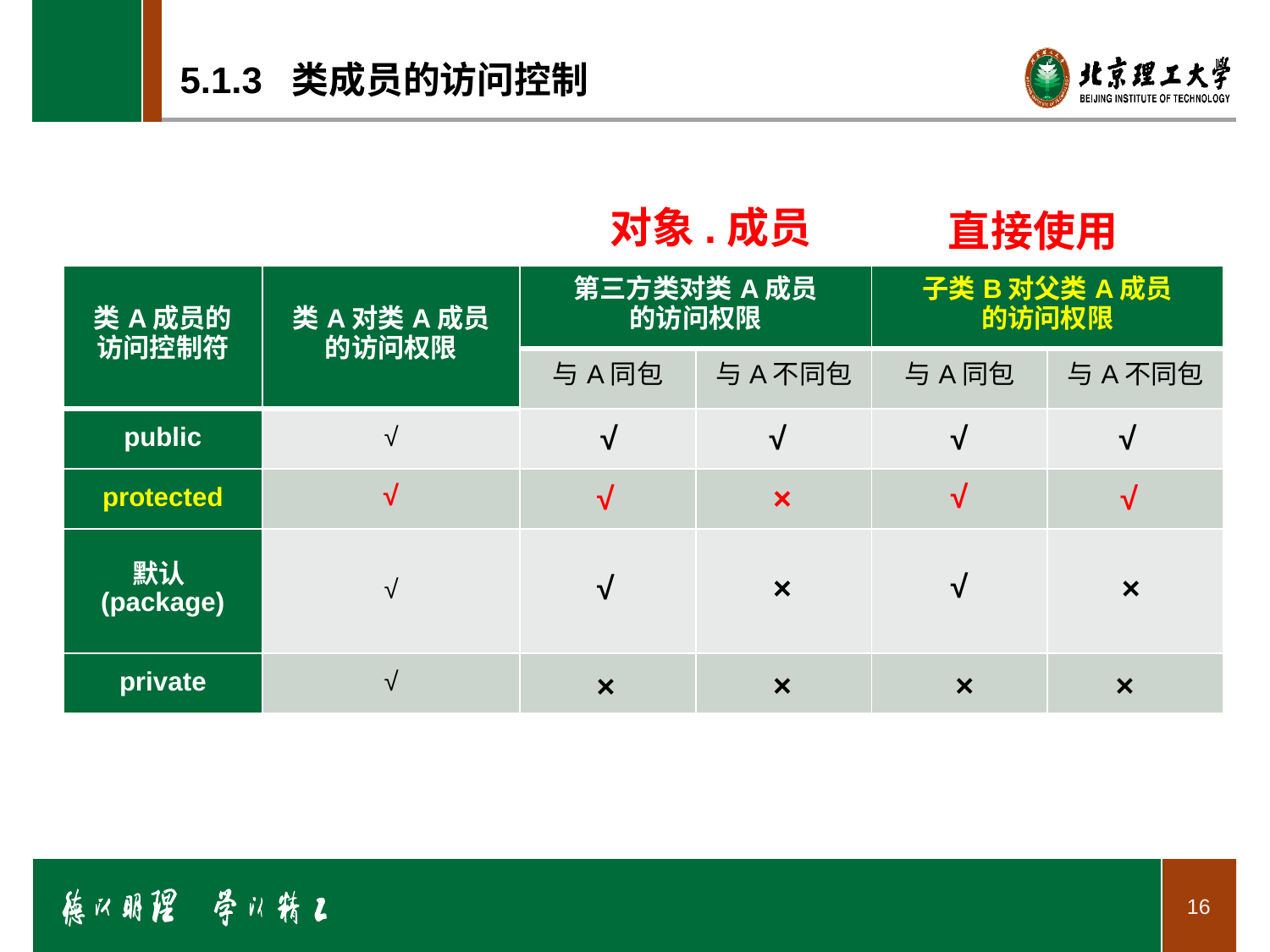

# 5.1.3  类成员的访问控制
对象.成员
直接使用
| 类A成员的 访问控制符 | 类A对类A成员 的访问权限 | 第三方类对类A成员 的访问权限 |  | 子类B对父类A成员 的访问权限 |  |
| --- | --- | --- | --- | --- | --- |
|  |  | 与A同包 | 与A不同包 | 与A同包 | 与A不同包 |
| public | √ |  |  |  |  |
| protected | √ |  |  |  |  |
| 默认(package) | √ |  |  |  |  |
| private | √ |  |  |  |  |
√
√
√
√
√
√
×
√
√
×
√
×
×
×
×
×